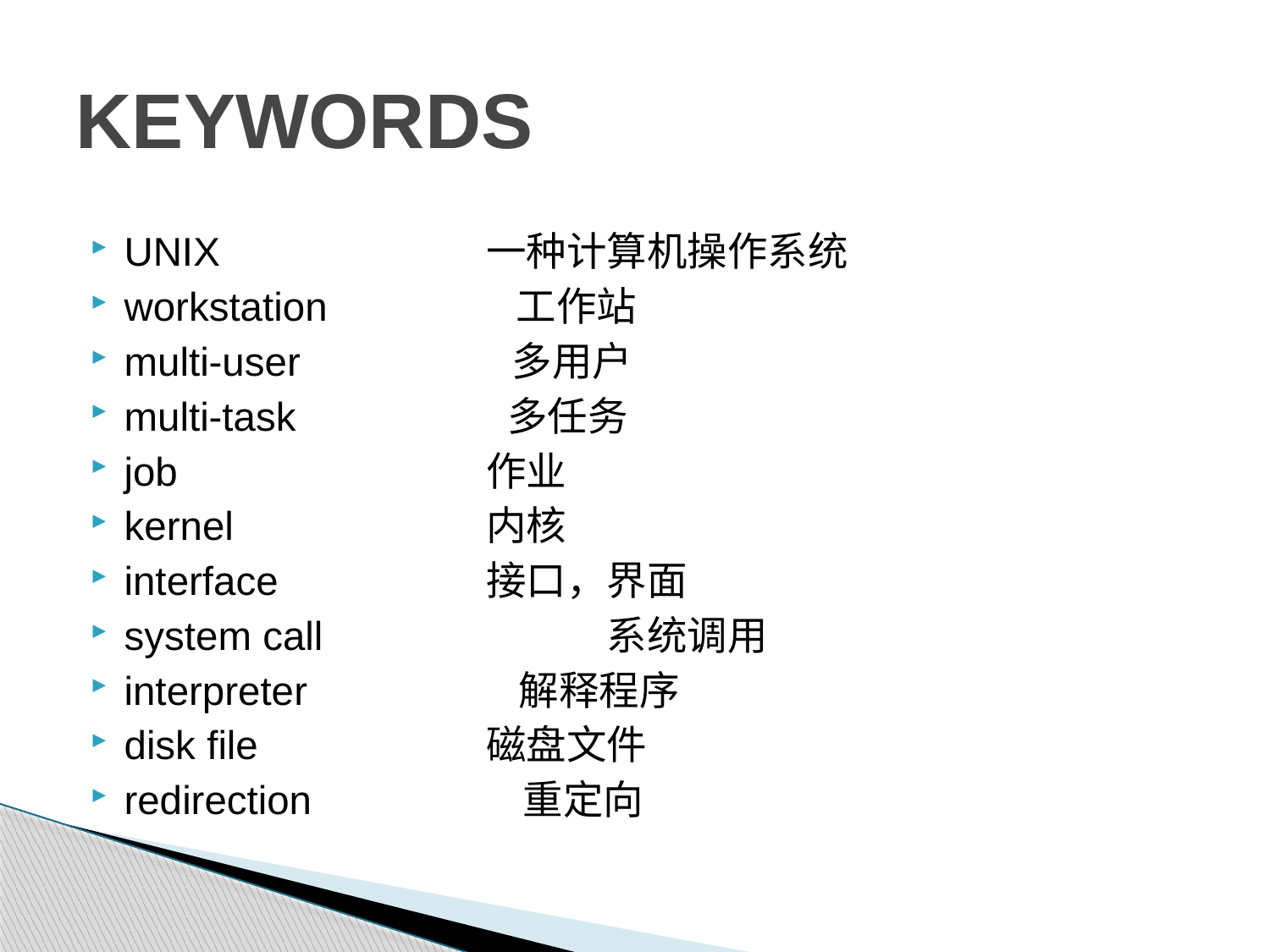

# KEYWORDS
UNIX                      	一种计算机操作系统
workstation                工作站
multi-user                  多用户
multi-task                  多任务
job                       	作业
kernel                    	内核
interface                  	接口，界面
system call                 	系统调用
interpreter                  解释程序
disk file                    	磁盘文件
redirection                  重定向